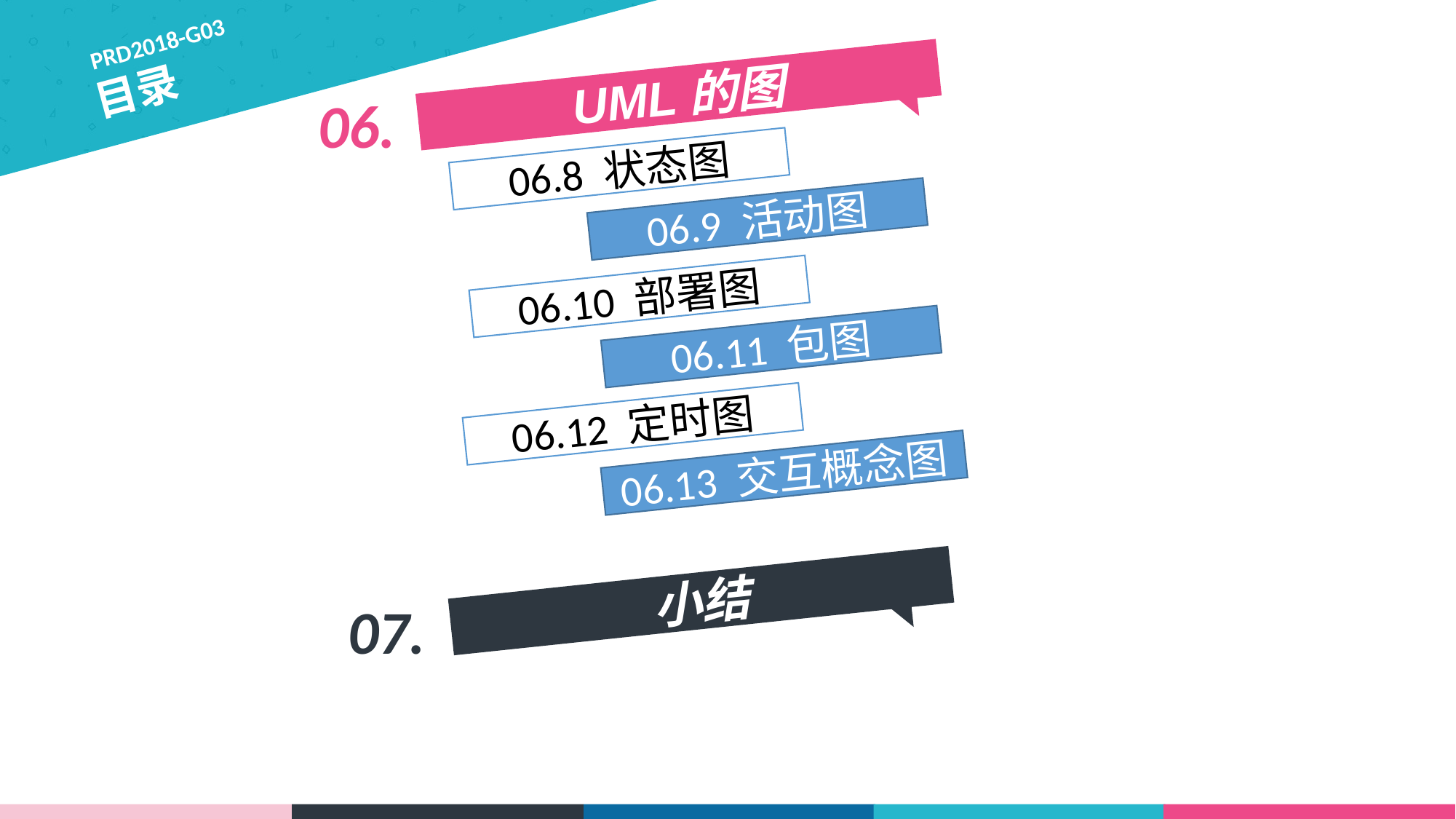

PRD2018-G03
目录
UML的图
06.

06.8 状态图
06.9 活动图
06.10 部署图
06.11 包图
06.12 定时图
06.13 交互概念图
小结
07.